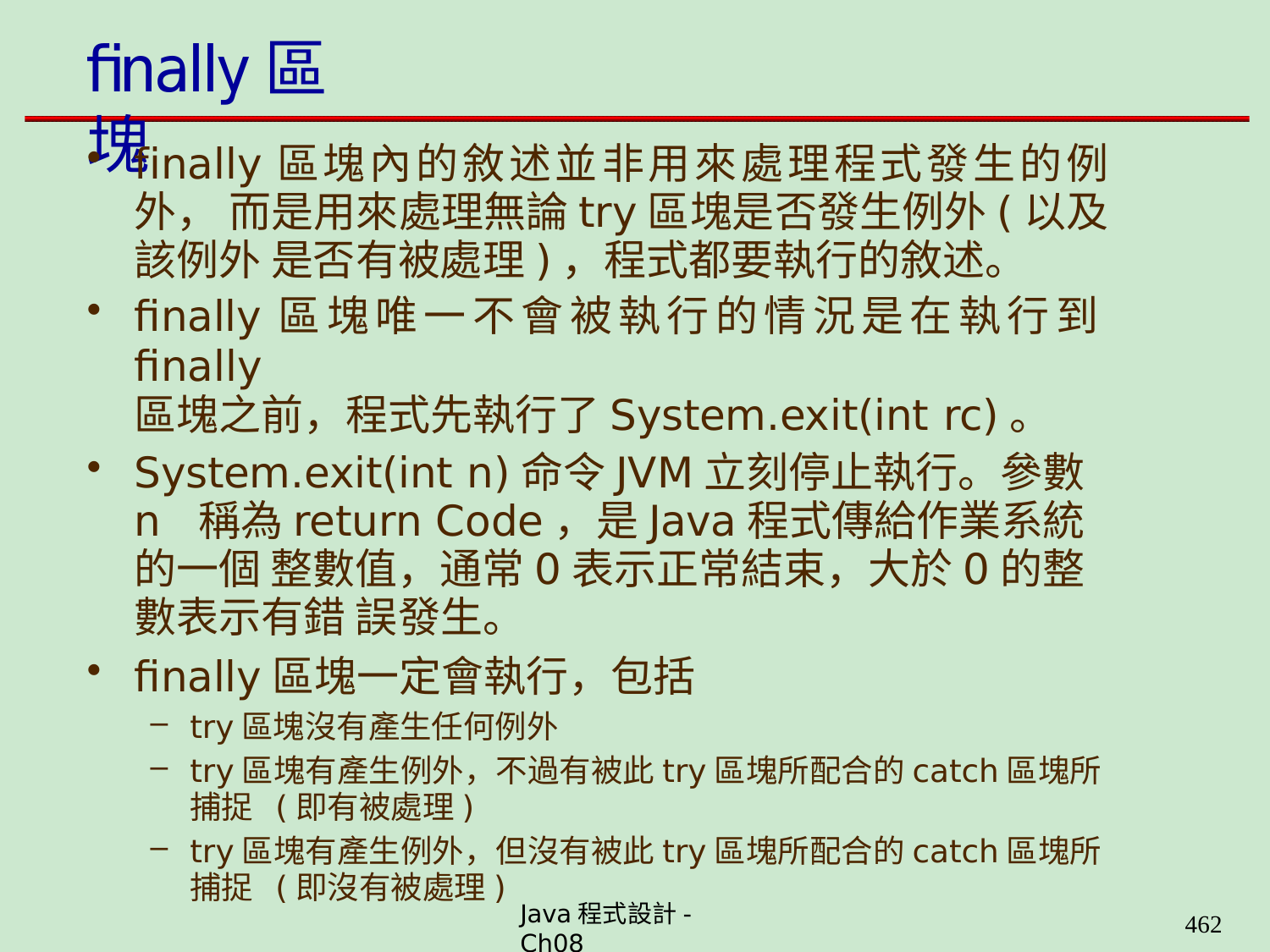

# finally區塊
finally區塊內的敘述並非用來處理程式發生的例外， 而是用來處理無論try區塊是否發生例外(以及該例外 是否有被處理)，程式都要執行的敘述。
finally區塊唯一不會被執行的情況是在執行到finally
區塊之前，程式先執行了System.exit(int rc)。
System.exit(int n)命令JVM立刻停止執行。參數n  稱為return Code，是Java程式傳給作業系統的一個 整數值，通常0表示正常結束，大於0的整數表示有錯 誤發生。
finally區塊一定會執行，包括
try區塊沒有產生任何例外
try區塊有產生例外，不過有被此try區塊所配合的catch區塊所捕捉  (即有被處理)
try區塊有產生例外，但沒有被此try區塊所配合的catch區塊所捕捉  (即沒有被處理)
Java程式設計-Ch08
462